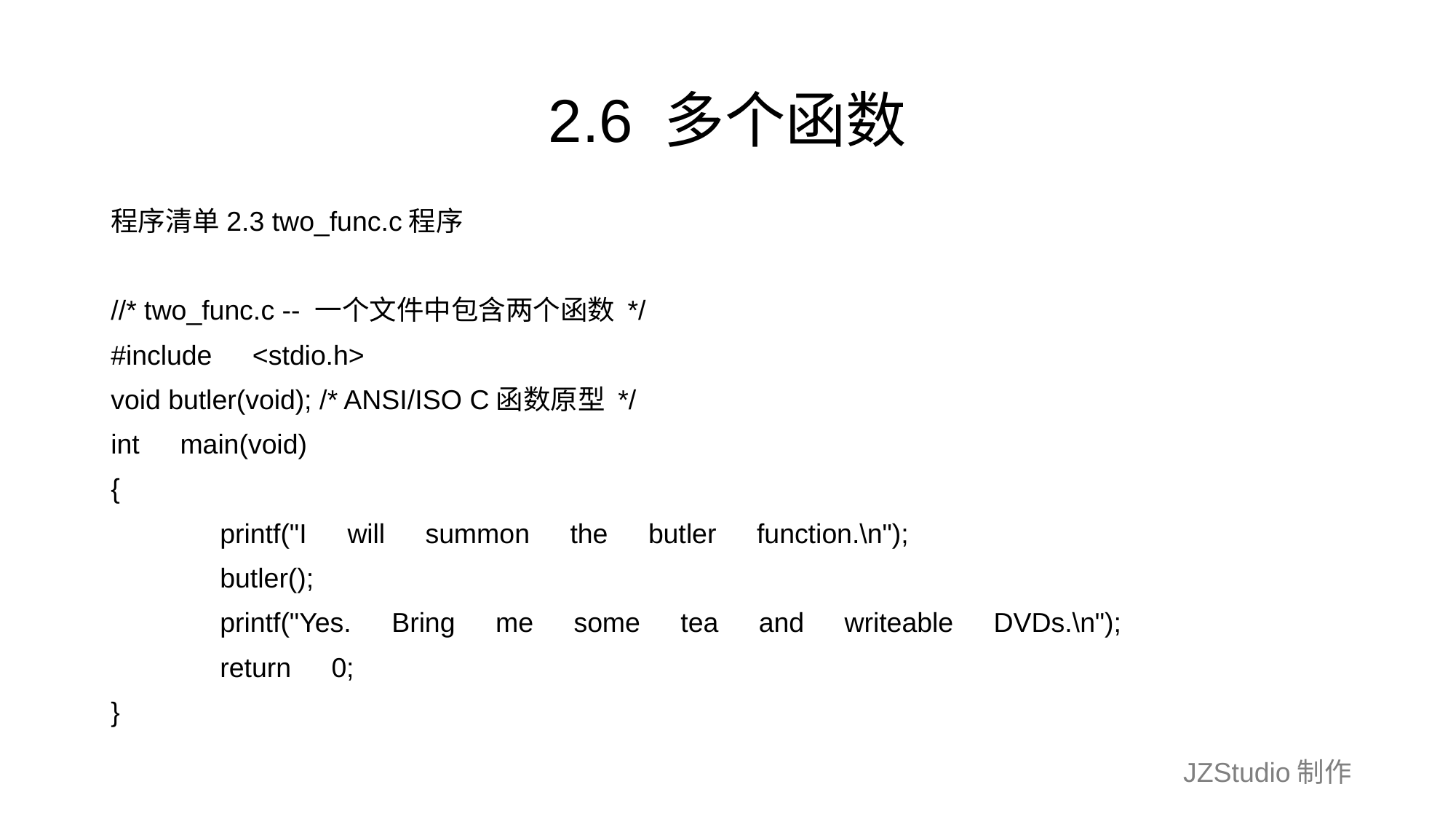

# 2.6 多个函数
程序清单2.3 two_func.c程序

//* two_func.c -- 一个文件中包含两个函数 */
#include　<stdio.h>
void butler(void); /* ANSI/ISO C函数原型 */
int　main(void)
{
	printf("I　will　summon　the　butler　function.\n");
	butler();
	printf("Yes.　Bring　me　some　tea　and　writeable　DVDs.\n");
	return　0;
}